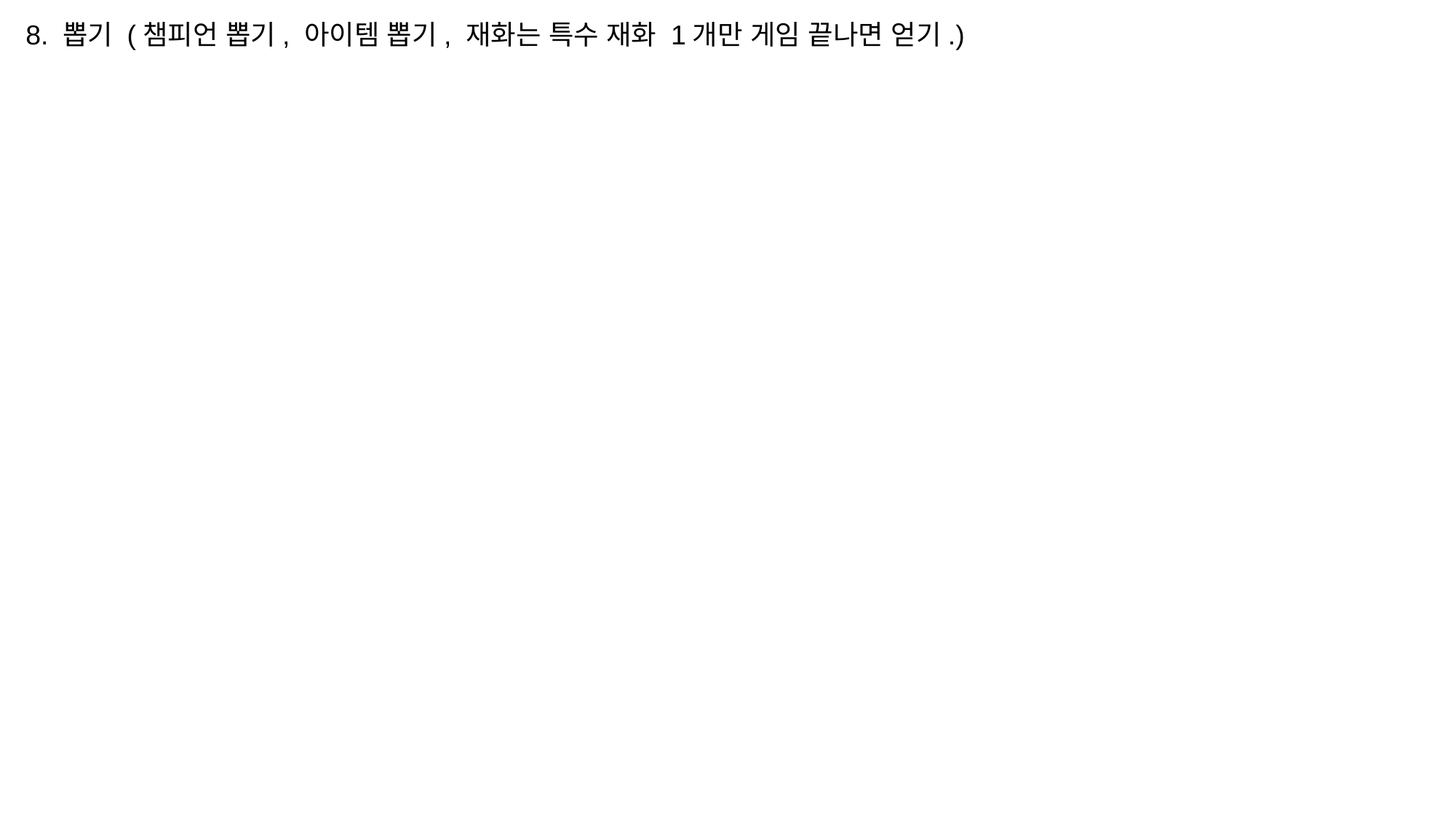

8. 뽑기 (챔피언 뽑기, 아이템 뽑기, 재화는 특수 재화 1개만 게임 끝나면 얻기.)